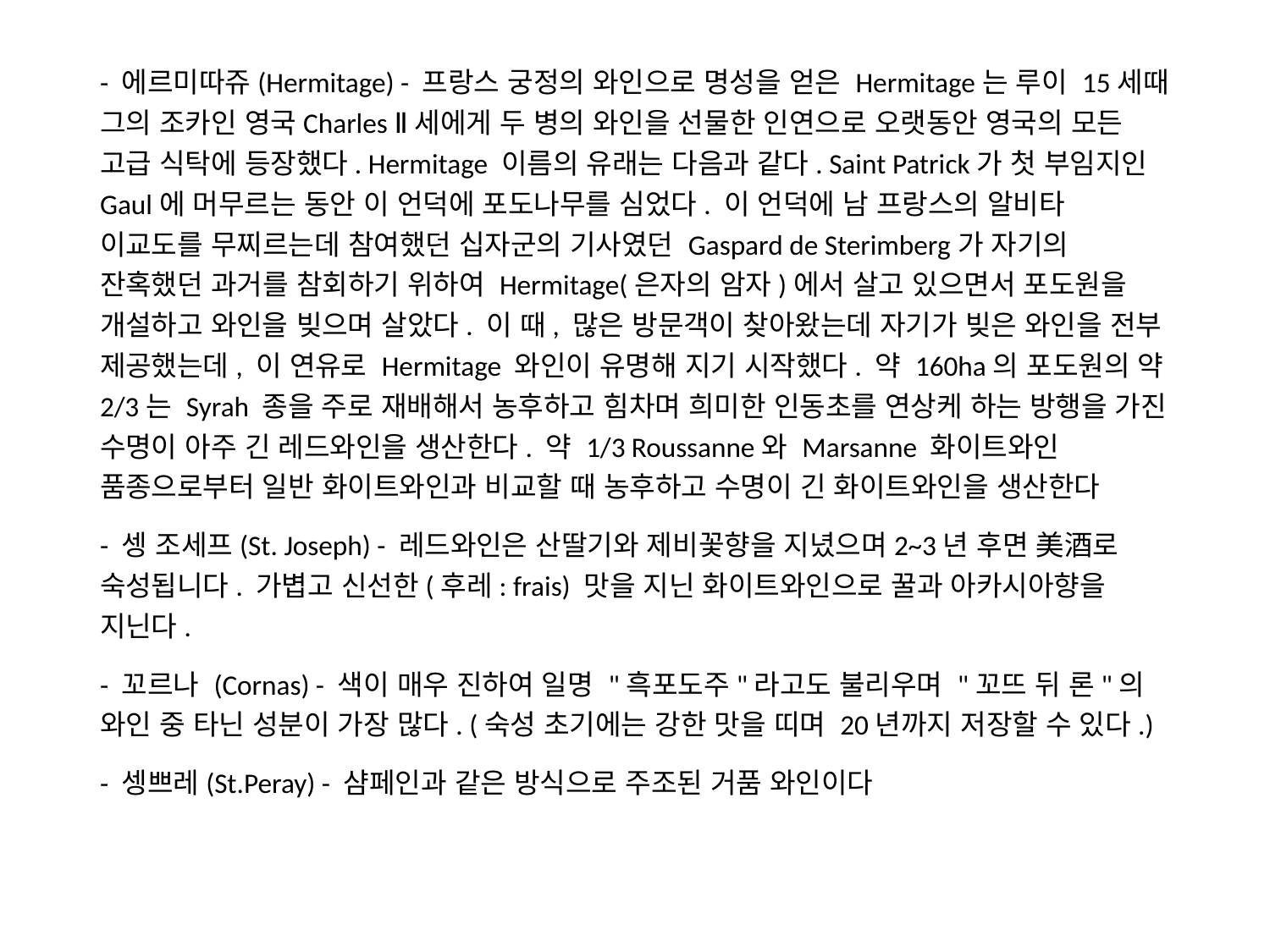

- 에르미따쥬(Hermitage) - 프랑스 궁정의 와인으로 명성을 얻은 Hermitage는 루이 15세때 그의 조카인 영국Charles Ⅱ세에게 두 병의 와인을 선물한 인연으로 오랫동안 영국의 모든 고급 식탁에 등장했다. Hermitage 이름의 유래는 다음과 같다. Saint Patrick가 첫 부임지인 Gaul에 머무르는 동안 이 언덕에 포도나무를 심었다. 이 언덕에 남 프랑스의 알비타 이교도를 무찌르는데 참여했던 십자군의 기사였던 Gaspard de Sterimberg가 자기의 잔혹했던 과거를 참회하기 위하여 Hermitage(은자의 암자)에서 살고 있으면서 포도원을 개설하고 와인을 빚으며 살았다. 이 때, 많은 방문객이 찾아왔는데 자기가 빚은 와인을 전부 제공했는데, 이 연유로 Hermitage 와인이 유명해 지기 시작했다. 약 160ha의 포도원의 약 2/3는 Syrah 종을 주로 재배해서 농후하고 힘차며 희미한 인동초를 연상케 하는 방행을 가진 수명이 아주 긴 레드와인을 생산한다. 약 1/3 Roussanne와 Marsanne 화이트와인 품종으로부터 일반 화이트와인과 비교할 때 농후하고 수명이 긴 화이트와인을 생산한다
- 셍 조세프(St. Joseph) - 레드와인은 산딸기와 제비꽃향을 지녔으며2~3년 후면 美酒로 숙성됩니다. 가볍고 신선한(후레: frais) 맛을 지닌 화이트와인으로 꿀과 아카시아향을 지닌다.
- 꼬르나 (Cornas) - 색이 매우 진하여 일명 "흑포도주"라고도 불리우며 "꼬뜨 뒤 론"의 와인 중 타닌 성분이 가장 많다. (숙성 초기에는 강한 맛을 띠며 20년까지 저장할 수 있다.)
- 셍쁘레(St.Peray) - 샴페인과 같은 방식으로 주조된 거품 와인이다